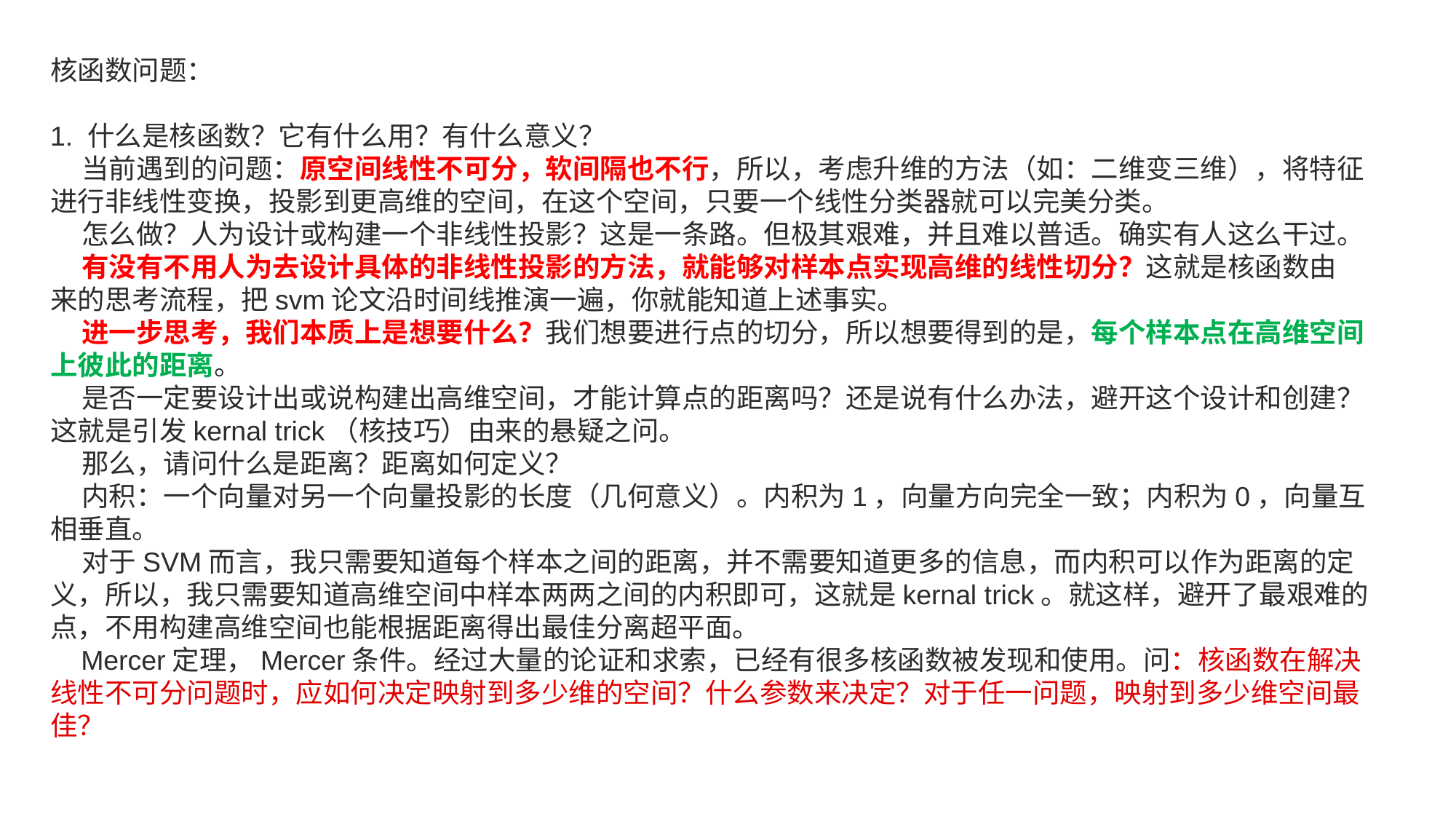

核函数问题：

1. 什么是核函数？它有什么用？有什么意义？
    当前遇到的问题：原空间线性不可分，软间隔也不行，所以，考虑升维的方法（如：二维变三维），将特征进行非线性变换，投影到更高维的空间，在这个空间，只要一个线性分类器就可以完美分类。
    怎么做？人为设计或构建一个非线性投影？这是一条路。但极其艰难，并且难以普适。确实有人这么干过。
    有没有不用人为去设计具体的非线性投影的方法，就能够对样本点实现高维的线性切分？这就是核函数由
来的思考流程，把svm论文沿时间线推演一遍，你就能知道上述事实。
    进一步思考，我们本质上是想要什么？我们想要进行点的切分，所以想要得到的是，每个样本点在高维空间上彼此的距离。
    是否一定要设计出或说构建出高维空间，才能计算点的距离吗？还是说有什么办法，避开这个设计和创建？这就是引发kernal trick（核技巧）由来的悬疑之问。
    那么，请问什么是距离？距离如何定义？
    内积：一个向量对另一个向量投影的长度（几何意义）。内积为1，向量方向完全一致；内积为0，向量互相垂直。
    对于SVM而言，我只需要知道每个样本之间的距离，并不需要知道更多的信息，而内积可以作为距离的定义，所以，我只需要知道高维空间中样本两两之间的内积即可，这就是kernal trick。就这样，避开了最艰难的点，不用构建高维空间也能根据距离得出最佳分离超平面。
    Mercer定理，Mercer条件。经过大量的论证和求索，已经有很多核函数被发现和使用。问：核函数在解决线性不可分问题时，应如何决定映射到多少维的空间？什么参数来决定？对于任一问题，映射到多少维空间最佳？